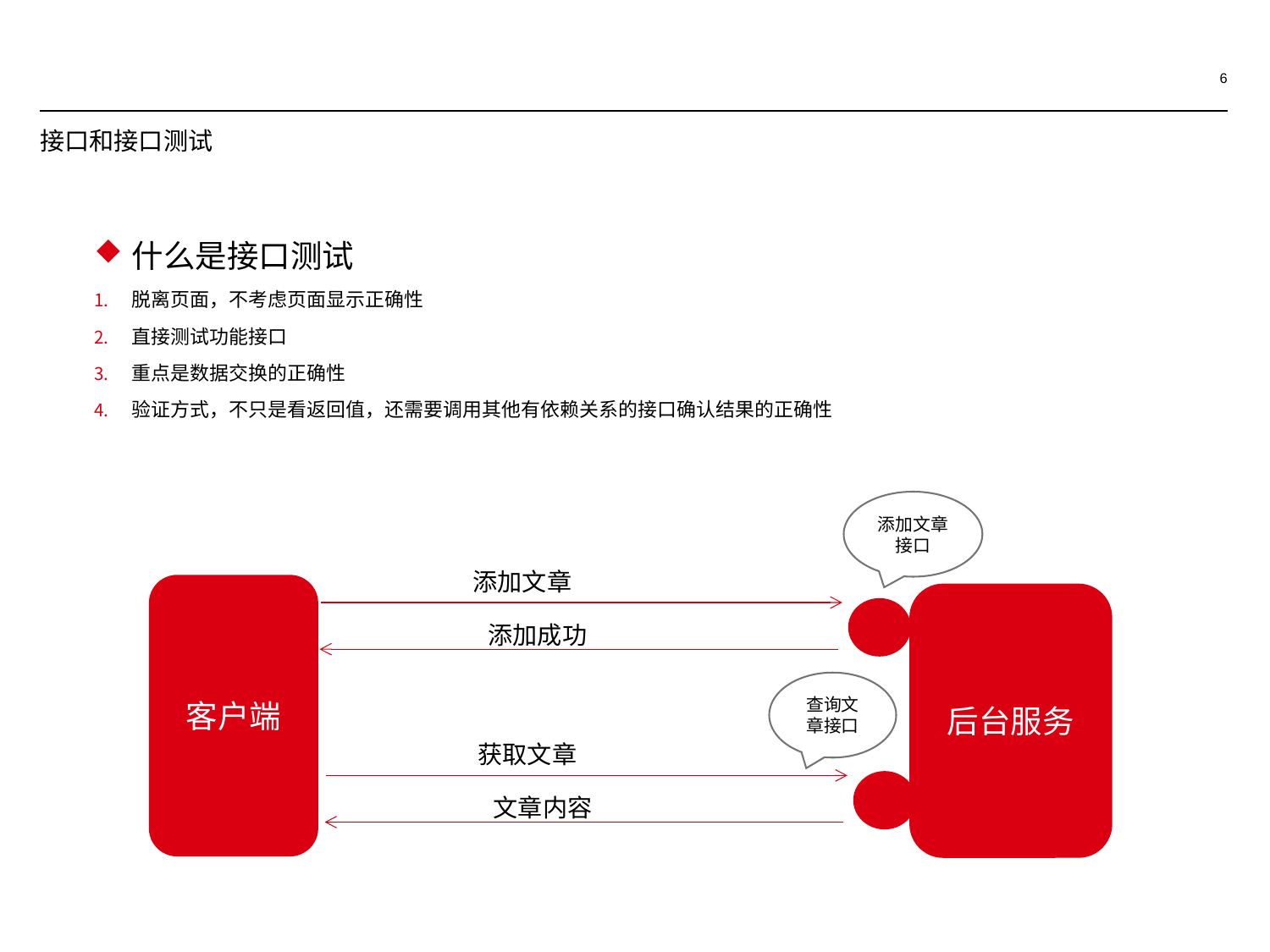

6

# 接口和接口测试

什么是接口测试
脱离页面，不考虑页面显示正确性
直接测试功能接口
重点是数据交换的正确性
验证方式，不只是看返回值，还需要调用其他有依赖关系的接口确认结果的正确性

添加文章接口
添加文章
客户端
后台服务

添加成功
查询文章接口
获取文章

文章内容